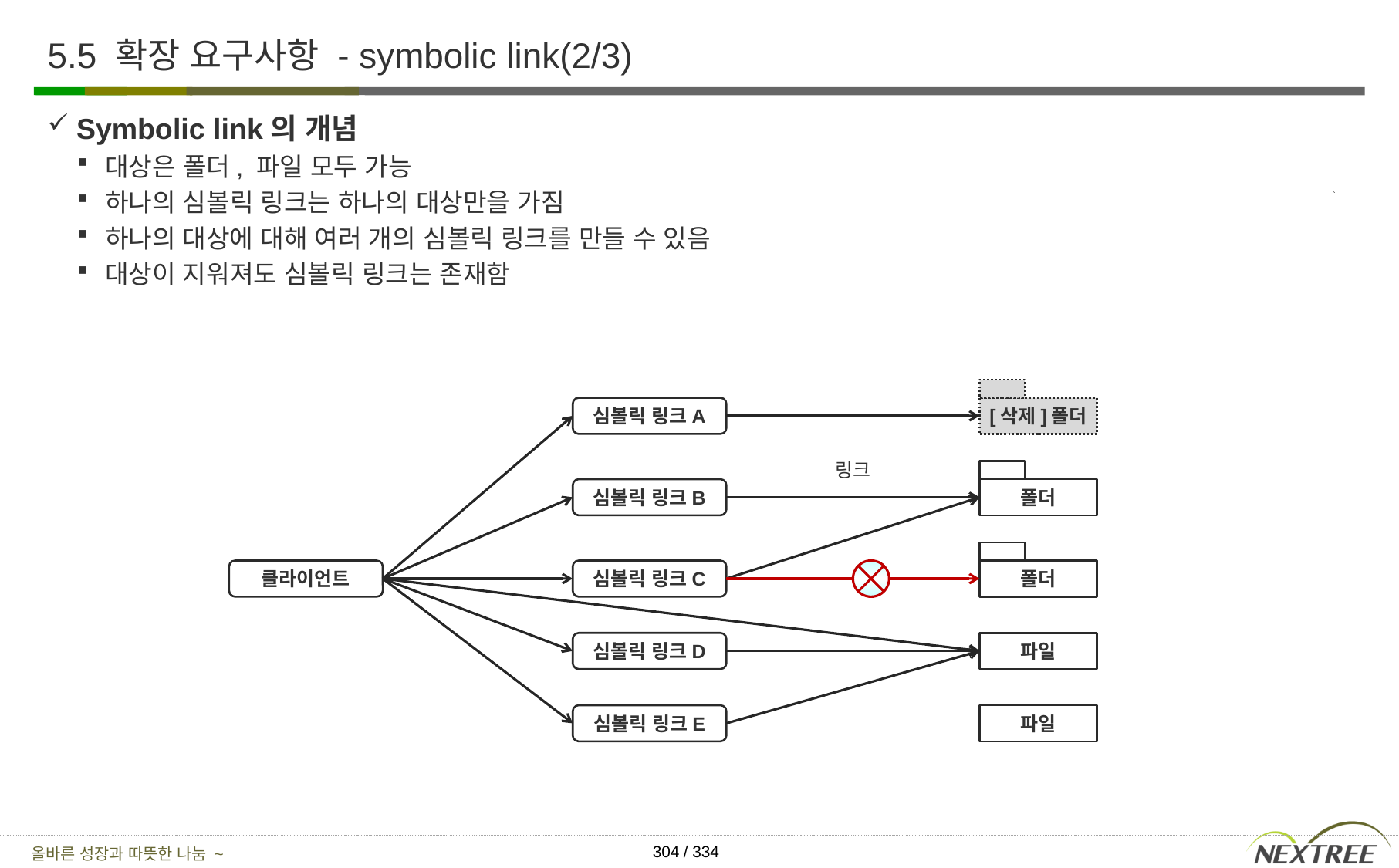

# 5.5 확장 요구사항 - symbolic link(2/3)
Symbolic link의 개념
대상은 폴더, 파일 모두 가능
하나의 심볼릭 링크는 하나의 대상만을 가짐
하나의 대상에 대해 여러 개의 심볼릭 링크를 만들 수 있음
대상이 지워져도 심볼릭 링크는 존재함

심볼릭 링크A
[삭제]폴더
링크

심볼릭 링크B
폴더

클라이언트
심볼릭 링크C

폴더
심볼릭 링크D
파일
심볼릭 링크E
파일